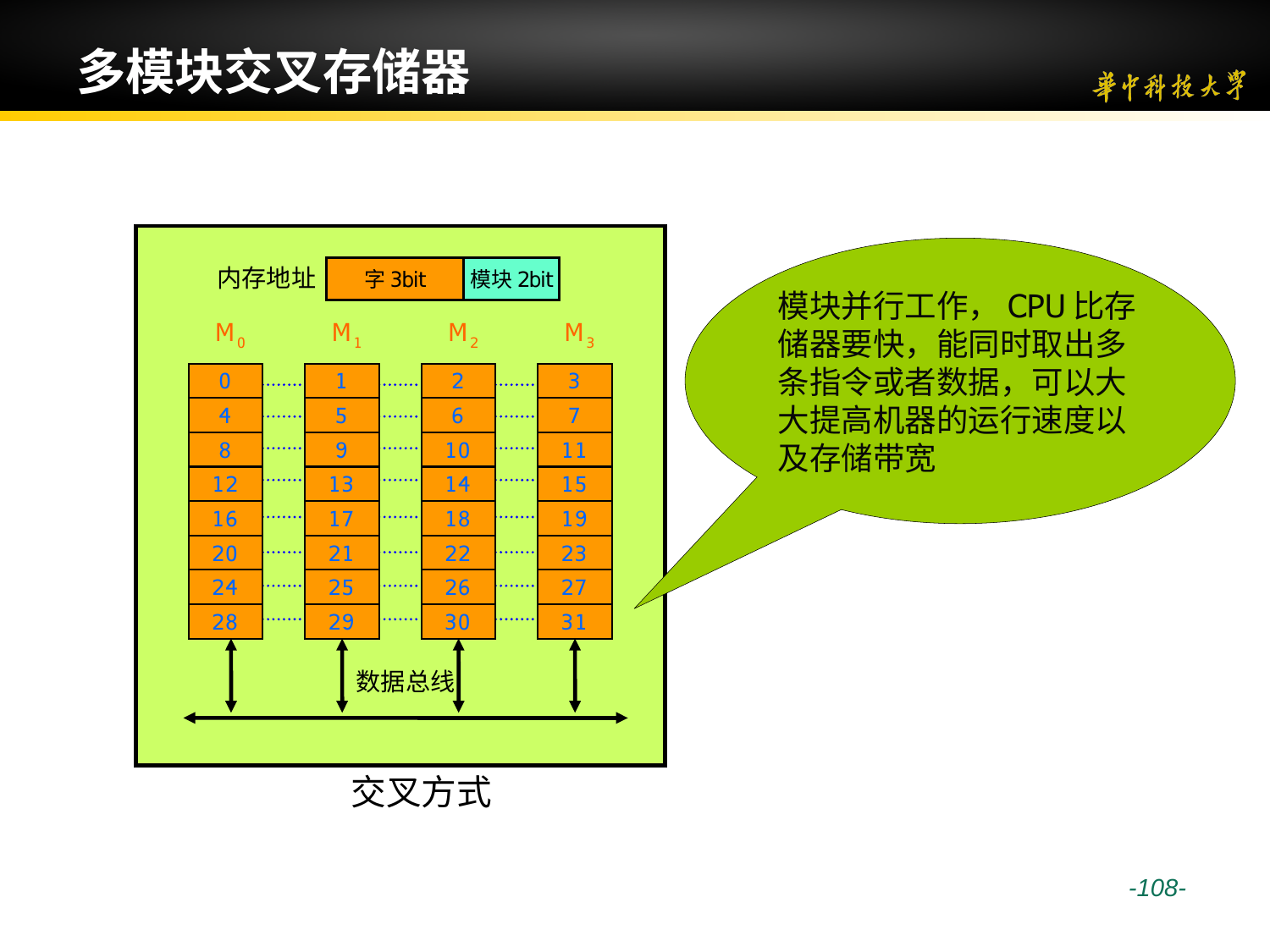

# 多模块交叉存储器

模块并行工作，CPU比存储器要快，能同时取出多条指令或者数据，可以大大提高机器的运行速度以及存储带宽
内存地址
字3bit
模块2bit
M0
M1
M2
M3
0
1
2
3

4

5

6

7

8

9

10

11

12

13

14

15

16

17

18

19

20

21

22

23
24
25
26
27
28
29
30
31

数据总线

交叉方式
 -108-